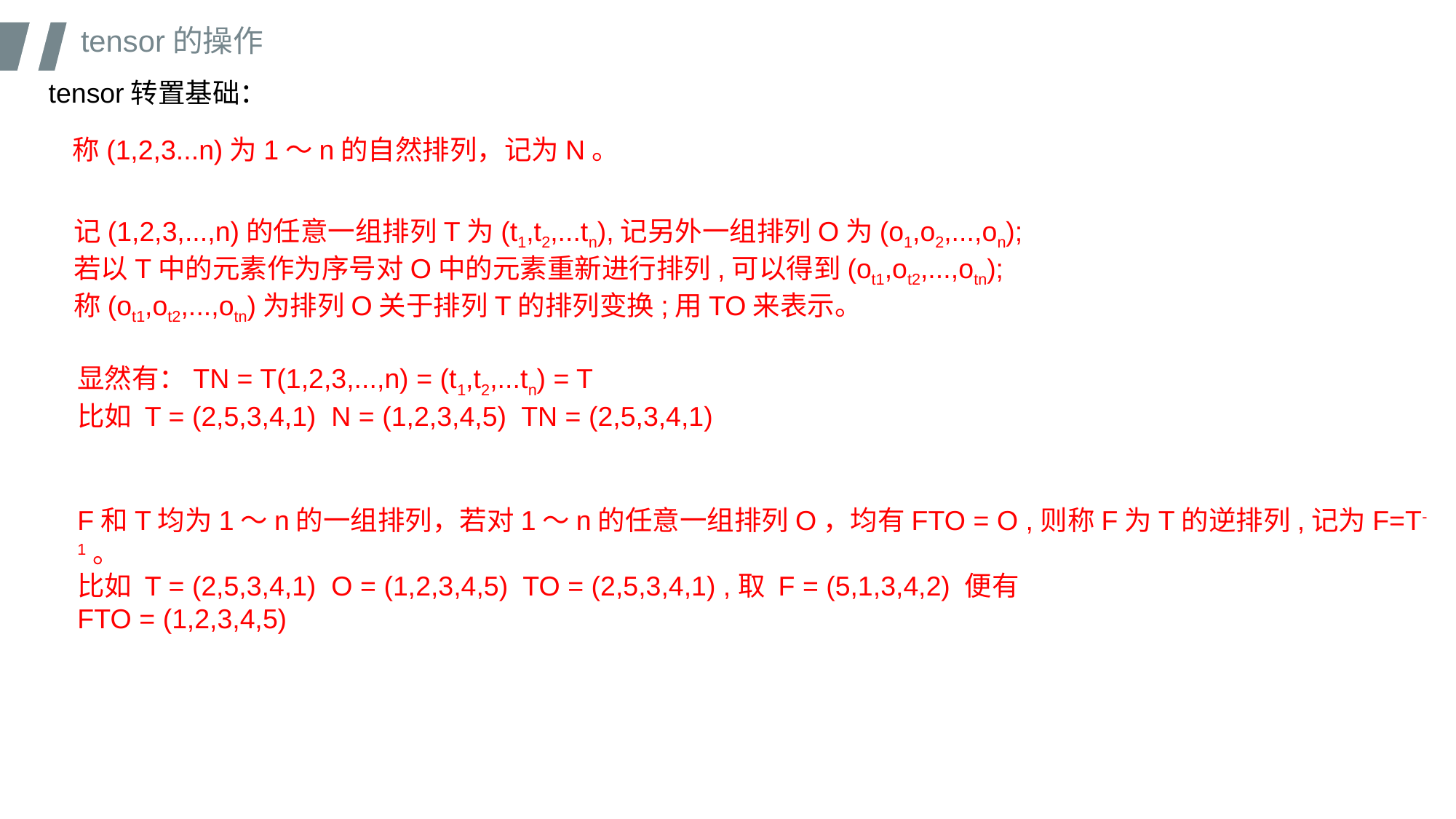

tensor的操作

tensor转置基础：
称(1,2,3...n)为1～n的自然排列，记为N。
记(1,2,3,...,n)的任意一组排列T为(t1,t2,...tn),记另外一组排列O为(o1,o2,...,on);
若以T中的元素作为序号对O中的元素重新进行排列,可以得到(ot1,ot2,...,otn);
称(ot1,ot2,...,otn)为排列O关于排列T的排列变换;用TO来表示。
显然有：TN = T(1,2,3,...,n) = (t1,t2,...tn) = T
比如 T = (2,5,3,4,1)  N = (1,2,3,4,5)  TN = (2,5,3,4,1)
F和T均为1～n的一组排列，若对1～n的任意一组排列O，均有FTO = O ,则称F为T的逆排列,记为F=T-1。
比如 T = (2,5,3,4,1)  O = (1,2,3,4,5)  TO = (2,5,3,4,1) ,取 F = (5,1,3,4,2) 便有
FTO = (1,2,3,4,5)